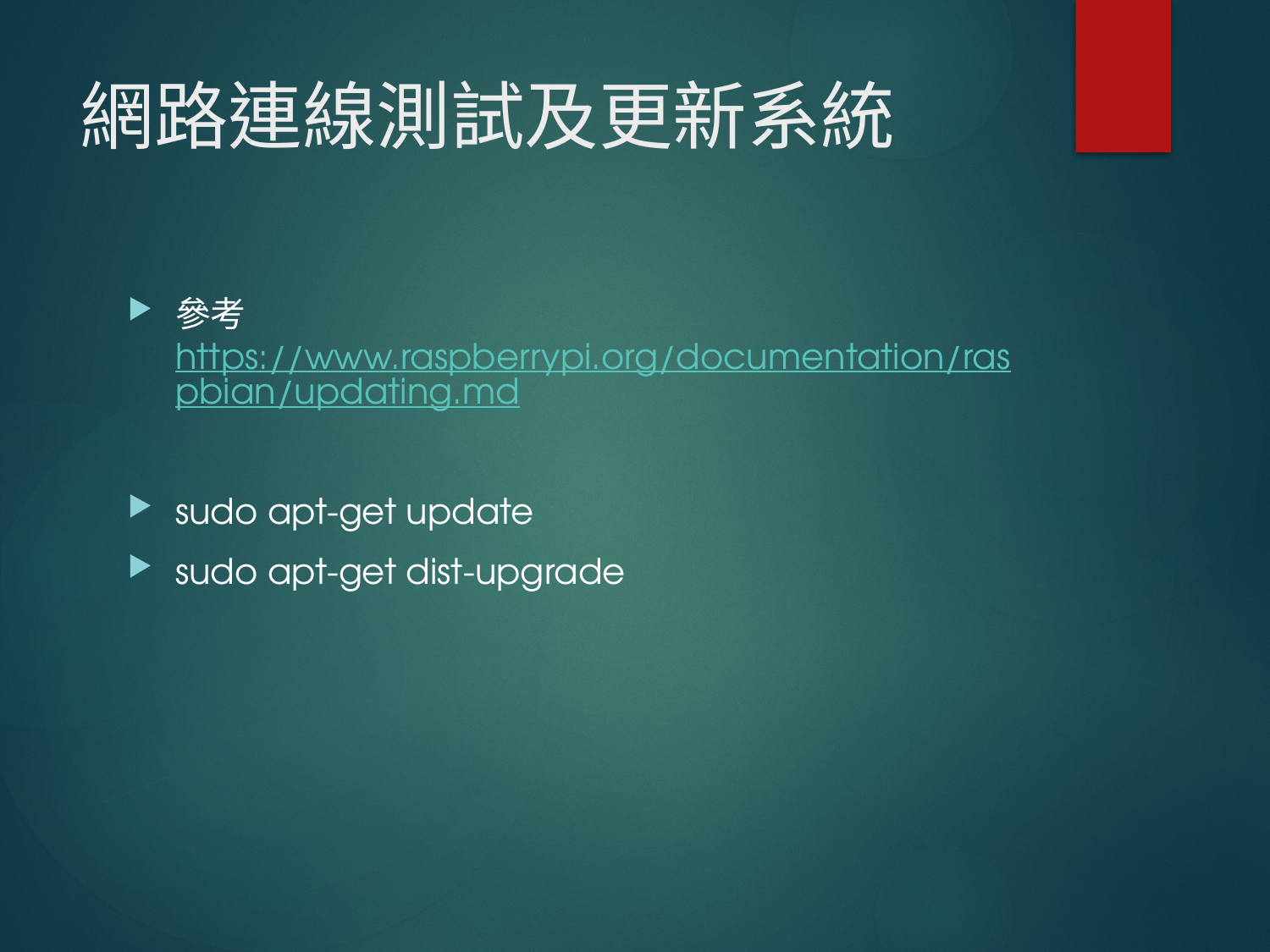

# 網路連線測試及更新系統
參考 https://www.raspberrypi.org/documentation/raspbian/updating.md

sudo apt-get update
sudo apt-get dist-upgrade